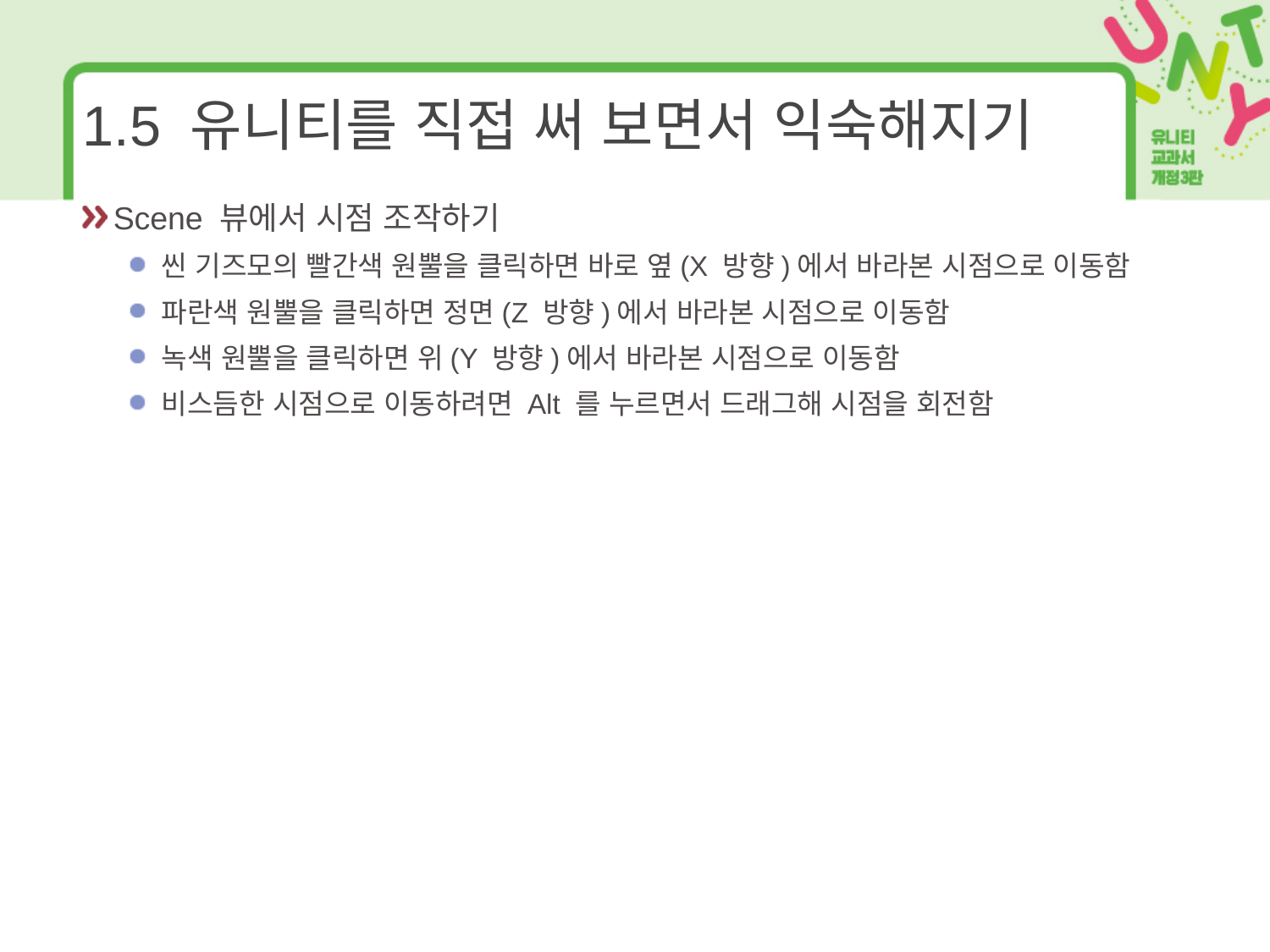

# 1.5 유니티를 직접 써 보면서 익숙해지기
Scene 뷰에서 시점 조작하기
씬 기즈모의 빨간색 원뿔을 클릭하면 바로 옆(X 방향)에서 바라본 시점으로 이동함
파란색 원뿔을 클릭하면 정면(Z 방향)에서 바라본 시점으로 이동함
녹색 원뿔을 클릭하면 위(Y 방향)에서 바라본 시점으로 이동함
비스듬한 시점으로 이동하려면 Alt 를 누르면서 드래그해 시점을 회전함